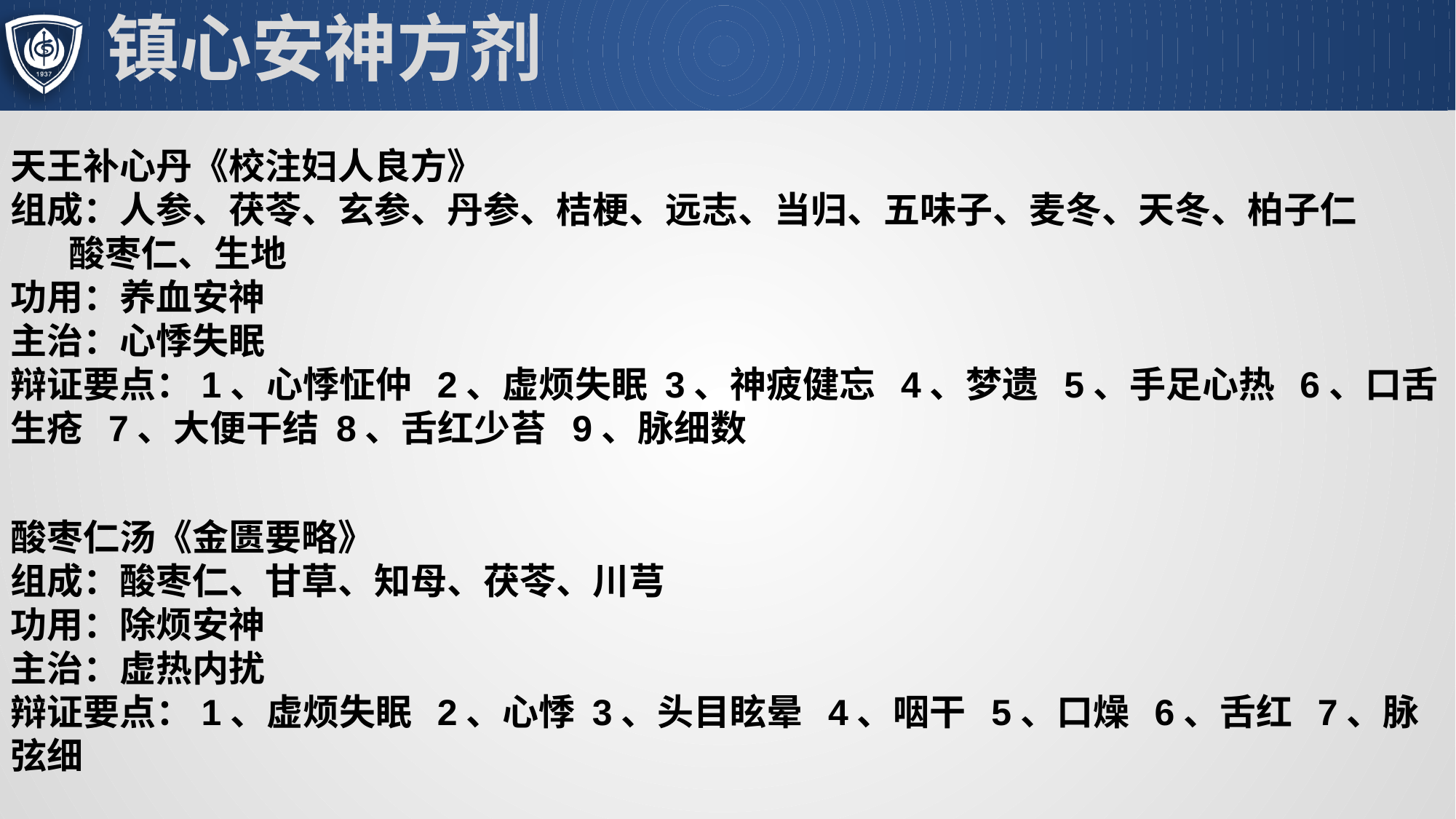

# 镇心安神方剂
天王补心丹《校注妇人良方》
组成：人参、茯苓、玄参、丹参、桔梗、远志、当归、五味子、麦冬、天冬、柏子仁
      酸枣仁、生地
功用：养血安神
主治：心悸失眠
辩证要点：1、心悸怔仲  2、虚烦失眠 3、神疲健忘  4、梦遗  5、手足心热  6、口舌生疮  7、大便干结 8、舌红少苔  9、脉细数

酸枣仁汤《金匮要略》
组成：酸枣仁、甘草、知母、茯苓、川芎
功用：除烦安神
主治：虚热内扰
辩证要点：1、虚烦失眠  2、心悸 3、头目眩晕  4、咽干  5、口燥  6、舌红  7、脉弦细